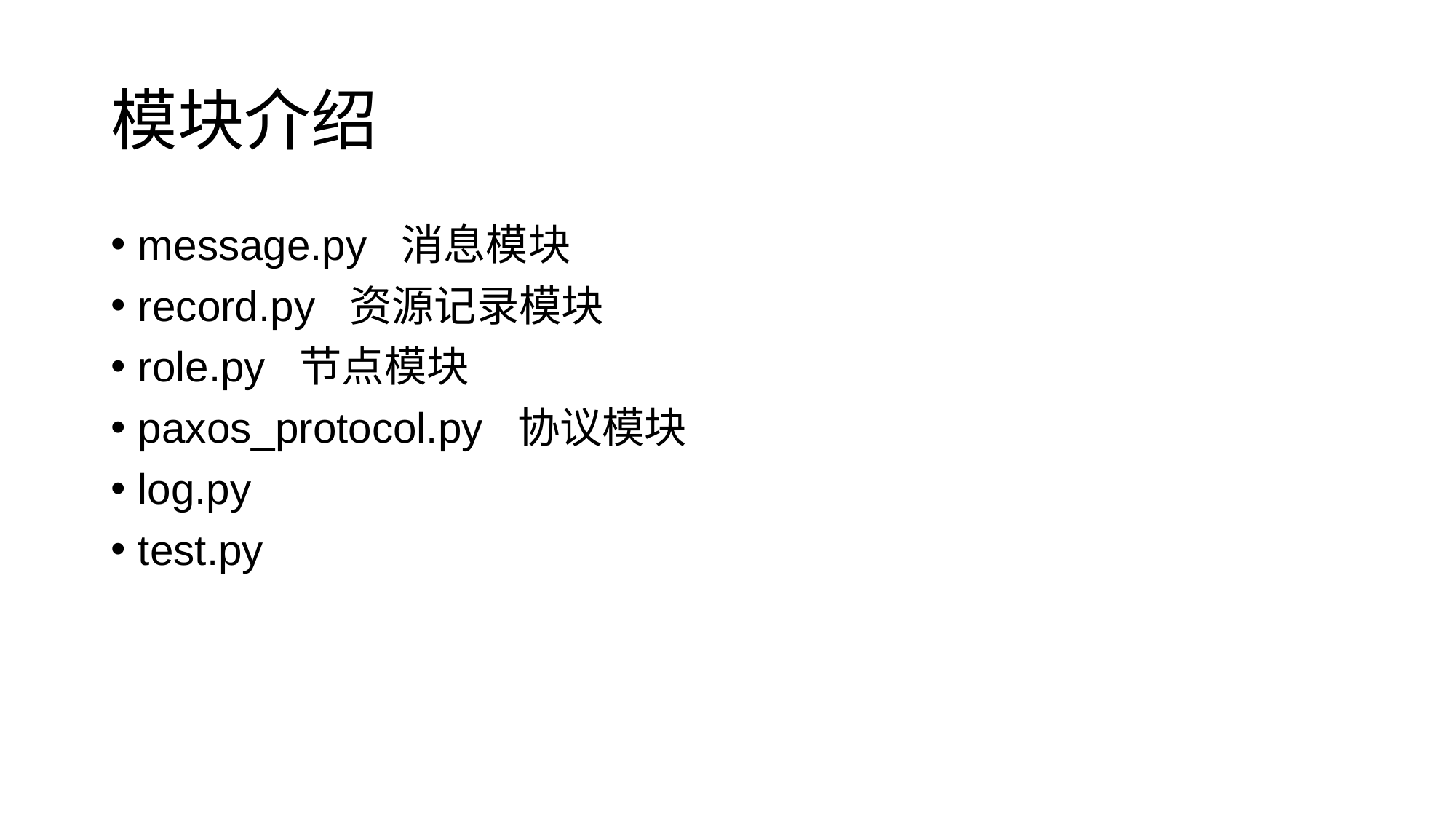

# 模块介绍
message.py  消息模块
record.py  资源记录模块
role.py  节点模块
paxos_protocol.py  协议模块
log.py
test.py